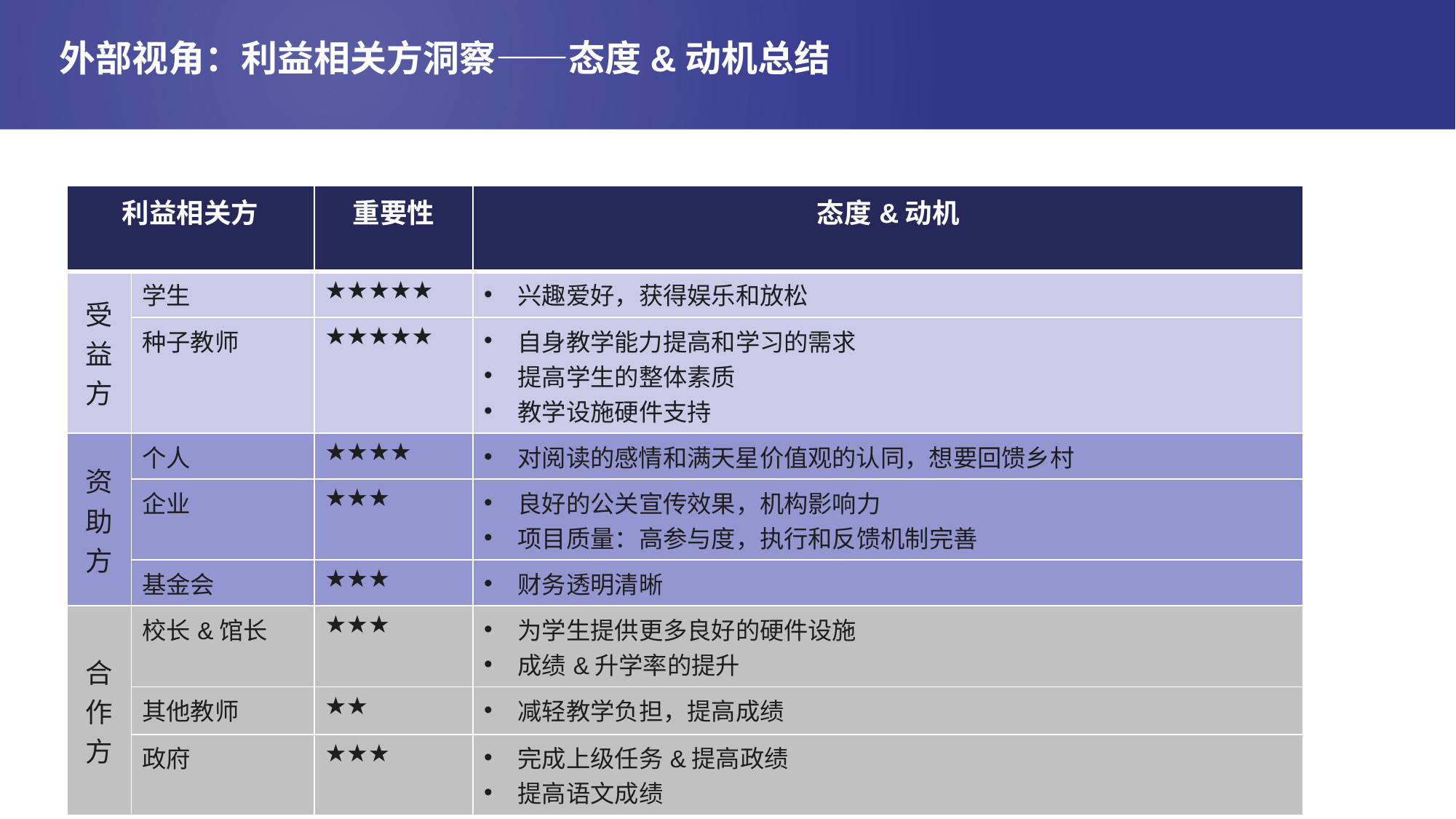

# 外部视角：利益相关方洞察——态度&动机总结
| 利益相关方 |  | 重要性 | 态度&动机 |
| --- | --- | --- | --- |
| 受益方 | 学生 | ★★★★★ | 兴趣爱好，获得娱乐和放松 |
|  | 种子教师 | ★★★★★ | 自身教学能力提高和学习的需求 提高学生的整体素质 教学设施硬件支持 |
| 资助方 | 个人 | ★★★★ | 对阅读的感情和满天星价值观的认同，想要回馈乡村 |
|  | 企业 | ★★★ | 良好的公关宣传效果，机构影响力 项目质量：高参与度，执行和反馈机制完善 |
|  | 基金会 | ★★★ | 财务透明清晰 |
| 合作方 | 校长&馆长 | ★★★ | 为学生提供更多良好的硬件设施 成绩&升学率的提升 |
|  | 其他教师 | ★★ | 减轻教学负担，提高成绩 |
|  | 政府 | ★★★ | 完成上级任务&提高政绩 提高语文成绩 |